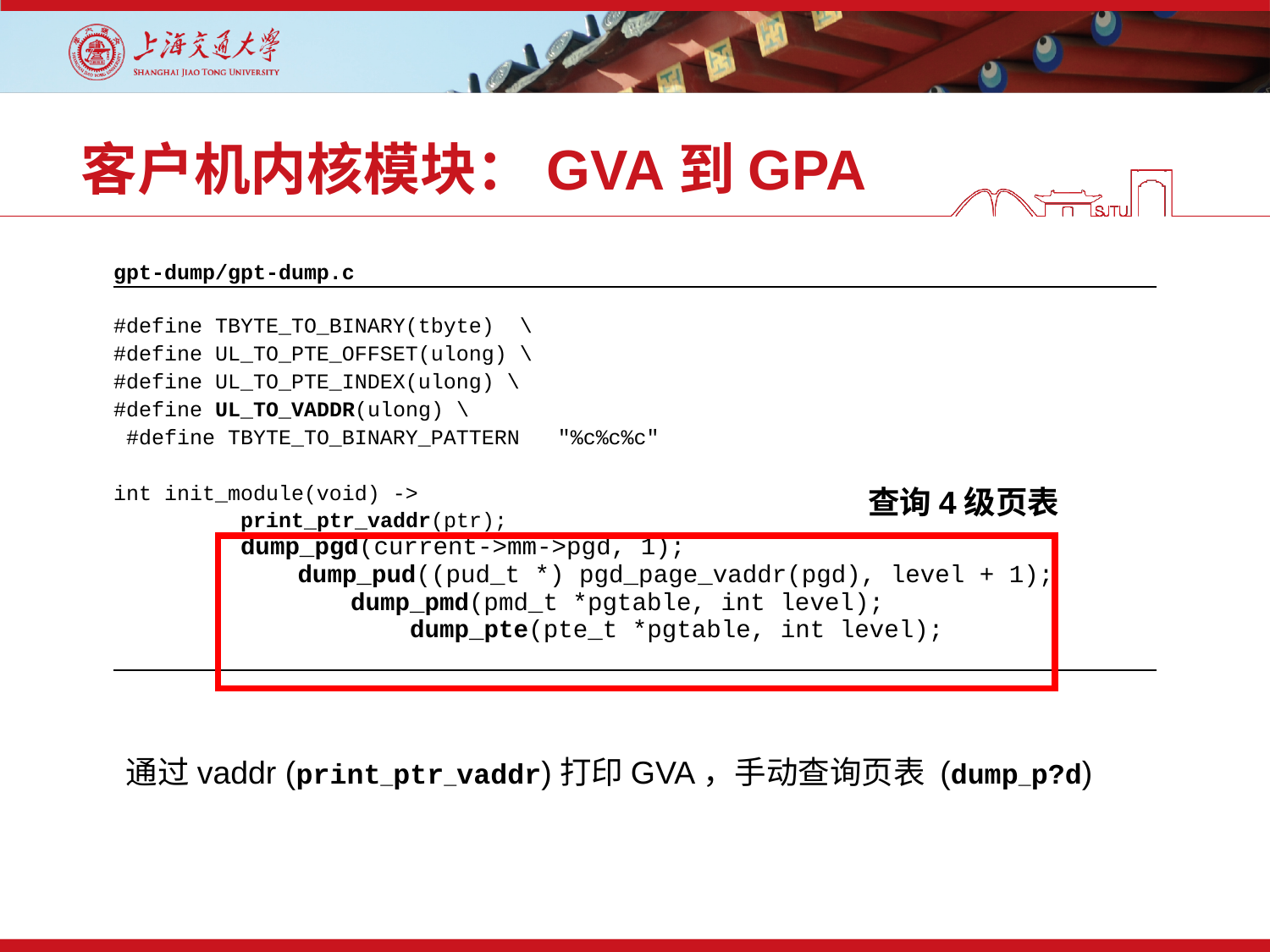

# 客户机内核模块：GVA到GPA
| gpt-dump/gpt-dump.c |
| --- |
| #define TBYTE\_TO\_BINARY(tbyte) \ #define UL\_TO\_PTE\_OFFSET(ulong) \ #define UL\_TO\_PTE\_INDEX(ulong) \ #define UL\_TO\_VADDR(ulong) \  #define TBYTE\_TO\_BINARY\_PATTERN "%c%c%c"   int init\_module(void) -> print\_ptr\_vaddr(ptr); dump\_pgd(current->mm->pgd, 1); dump\_pud((pud\_t \*) pgd\_page\_vaddr(pgd), level + 1); dump\_pmd(pmd\_t \*pgtable, int level); dump\_pte(pte\_t \*pgtable, int level); |
查询4级页表

通过vaddr (print_ptr_vaddr)打印GVA，手动查询页表 (dump_p?d)